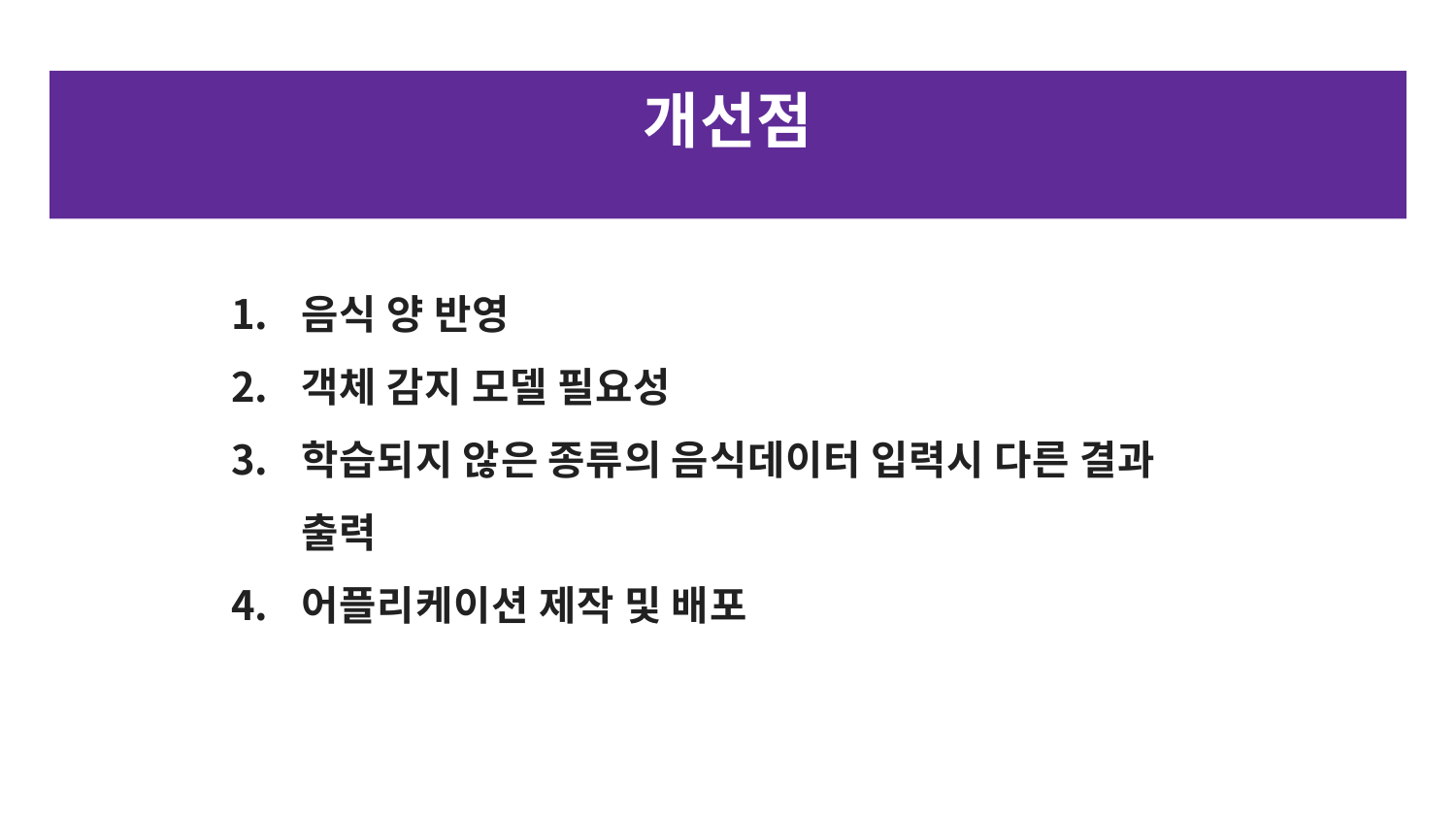

# 개선점
음식 양 반영
객체 감지 모델 필요성
학습되지 않은 종류의 음식데이터 입력시 다른 결과  출력
어플리케이션 제작 및 배포